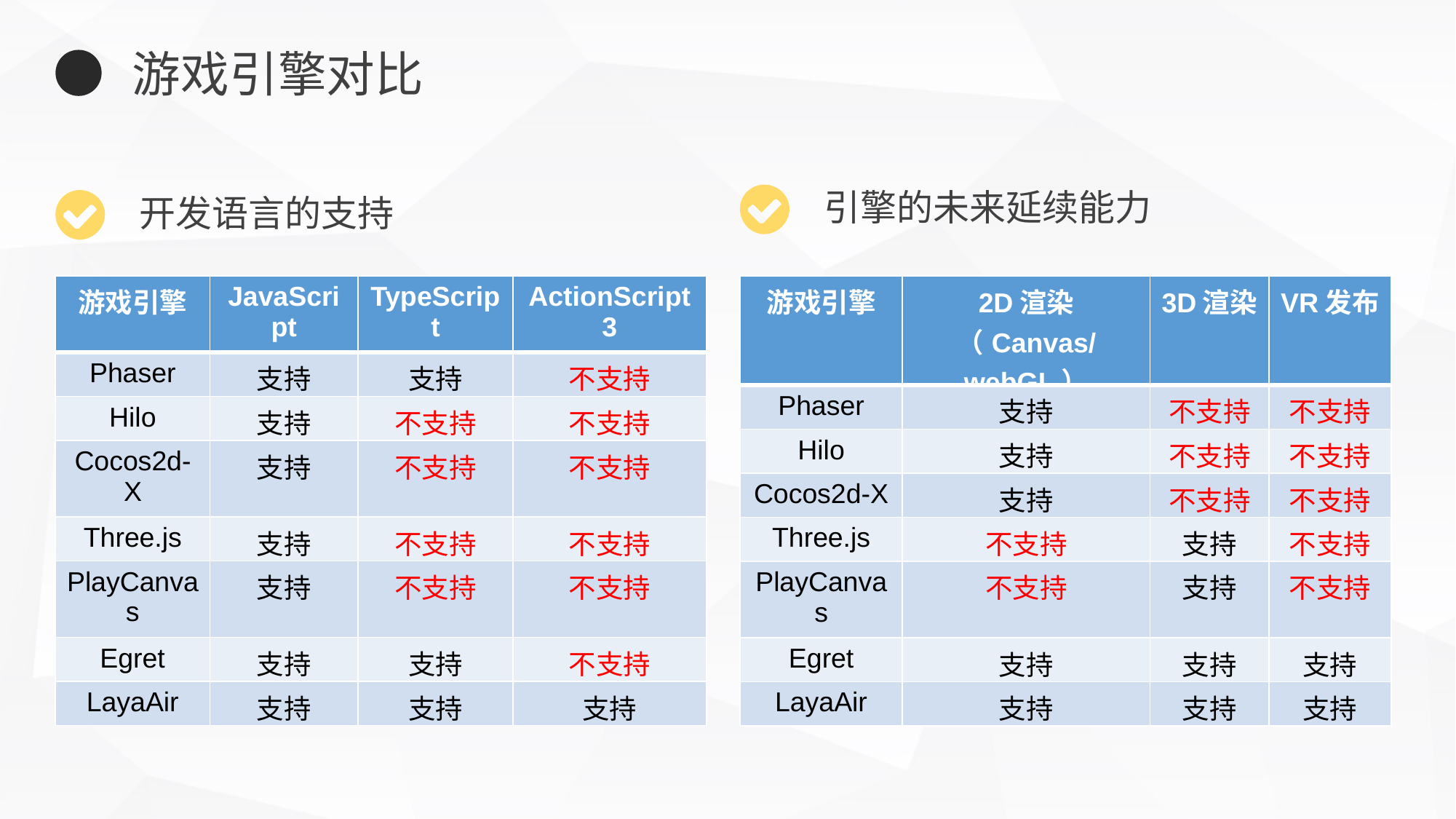

游戏引擎对比

引擎的未来延续能力
开发语言的支持

| 游戏引擎 | JavaScript | TypeScript | ActionScript3 |
| --- | --- | --- | --- |
| Phaser | 支持 | 支持 | 不支持 |
| Hilo | 支持 | 不支持 | 不支持 |
| Cocos2d-X | 支持 | 不支持 | 不支持 |
| Three.js | 支持 | 不支持 | 不支持 |
| PlayCanvas | 支持 | 不支持 | 不支持 |
| Egret | 支持 | 支持 | 不支持 |
| LayaAir | 支持 | 支持 | 支持 |
| 游戏引擎 | 2D渲染 （Canvas/webGL） | 3D渲染 | VR发布 |
| --- | --- | --- | --- |
| Phaser | 支持 | 不支持 | 不支持 |
| Hilo | 支持 | 不支持 | 不支持 |
| Cocos2d-X | 支持 | 不支持 | 不支持 |
| Three.js | 不支持 | 支持 | 不支持 |
| PlayCanvas | 不支持 | 支持 | 不支持 |
| Egret | 支持 | 支持 | 支持 |
| LayaAir | 支持 | 支持 | 支持 |